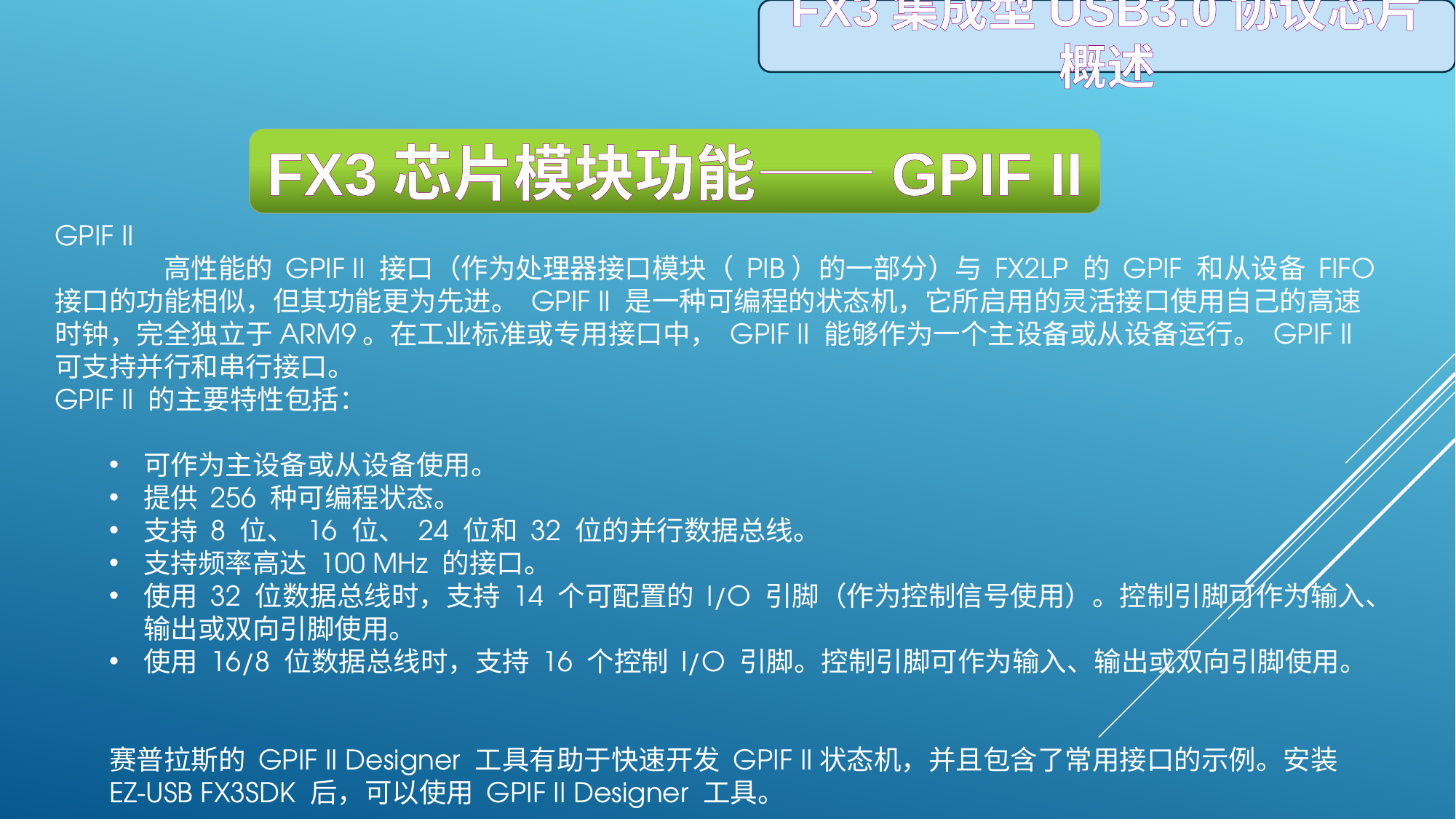

FX3集成型USB3.0协议芯片概述
FX3芯片模块功能——GPIF II
GPIF II
	高性能的 GPIF II 接口（作为处理器接口模块（ PIB）的一部分）与 FX2LP 的 GPIF 和从设备 FIFO 接口的功能相似，但其功能更为先进。 GPIF II 是一种可编程的状态机，它所启用的灵活接口使用自己的高速时钟，完全独立于ARM9。在工业标准或专用接口中， GPIF II 能够作为一个主设备或从设备运行。 GPIF II 可支持并行和串行接口。
GPIF II 的主要特性包括：

可作为主设备或从设备使用。
提供 256 种可编程状态。
支持 8 位、 16 位、 24 位和 32 位的并行数据总线。
支持频率高达 100 MHz 的接口。
使用 32 位数据总线时，支持 14 个可配置的 I/O 引脚（作为控制信号使用）。控制引脚可作为输入、输出或双向引脚使用。
使用 16/8 位数据总线时，支持 16 个控制 I/O 引脚。控制引脚可作为输入、输出或双向引脚使用。

赛普拉斯的 GPIF II Designer 工具有助于快速开发 GPIF II状态机，并且包含了常用接口的示例。安装 EZ-USB FX3SDK 后，可以使用 GPIF II Designer 工具。